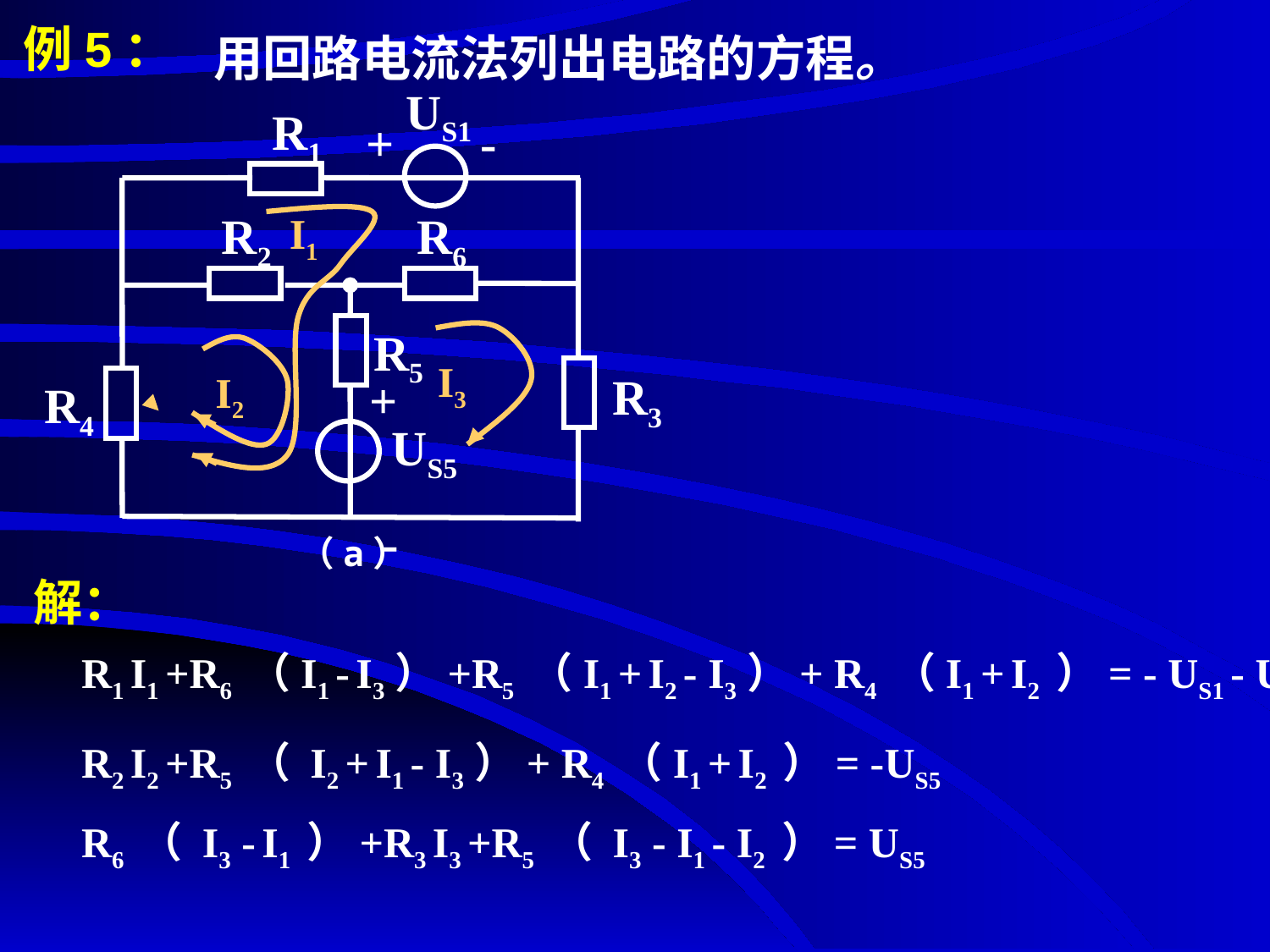

# 例5：
用回路电流法列出电路的方程。
US1
R1
+       -

R2
R6

R5

R3
+
 -
R4

US5

（a）
I1

I3
I2

解：
R1 I1 +R6 （I1 - I3）+R5 （I1 + I2 - I3）+ R4 （I1 + I2 ）= - US1 - US5
R2 I2 +R5 （ I2 + I1 - I3）+ R4 （I1 + I2 ）= -US5
R6 （ I3 - I1 ）+R3 I3 +R5 （ I3 - I1 - I2 ）= US5